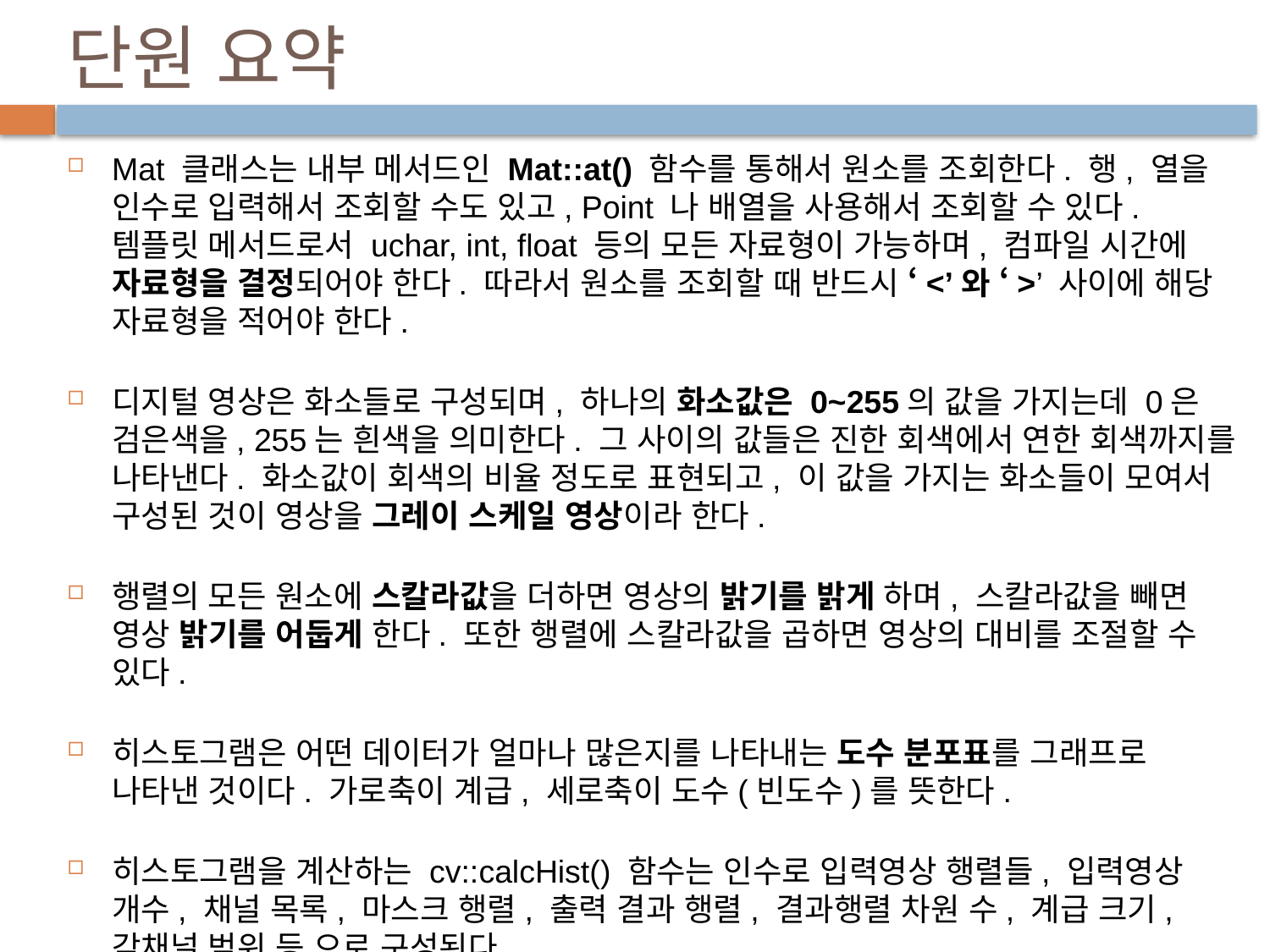

# 단원 요약
Mat 클래스는 내부 메서드인 Mat::at() 함수를 통해서 원소를 조회한다. 행, 열을 인수로 입력해서 조회할 수도 있고, Point 나 배열을 사용해서 조회할 수 있다. 템플릿 메서드로서 uchar, int, float 등의 모든 자료형이 가능하며, 컴파일 시간에 자료형을 결정되어야 한다. 따라서 원소를 조회할 때 반드시 ‘<’와 ‘>’ 사이에 해당 자료형을 적어야 한다.
디지털 영상은 화소들로 구성되며, 하나의 화소값은 0~255의 값을 가지는데 0은 검은색을, 255는 흰색을 의미한다. 그 사이의 값들은 진한 회색에서 연한 회색까지를 나타낸다. 화소값이 회색의 비율 정도로 표현되고, 이 값을 가지는 화소들이 모여서 구성된 것이 영상을 그레이 스케일 영상이라 한다.
행렬의 모든 원소에 스칼라값을 더하면 영상의 밝기를 밝게 하며, 스칼라값을 빼면 영상 밝기를 어둡게 한다. 또한 행렬에 스칼라값을 곱하면 영상의 대비를 조절할 수 있다.
히스토그램은 어떤 데이터가 얼마나 많은지를 나타내는 도수 분포표를 그래프로 나타낸 것이다. 가로축이 계급, 세로축이 도수(빈도수)를 뜻한다.
히스토그램을 계산하는 cv::calcHist() 함수는 인수로 입력영상 행렬들, 입력영상 개수, 채널 목록, 마스크 행렬, 출력 결과 행렬, 결과행렬 차원 수, 계급 크기, 각채널 범위 등 으로 구성된다.